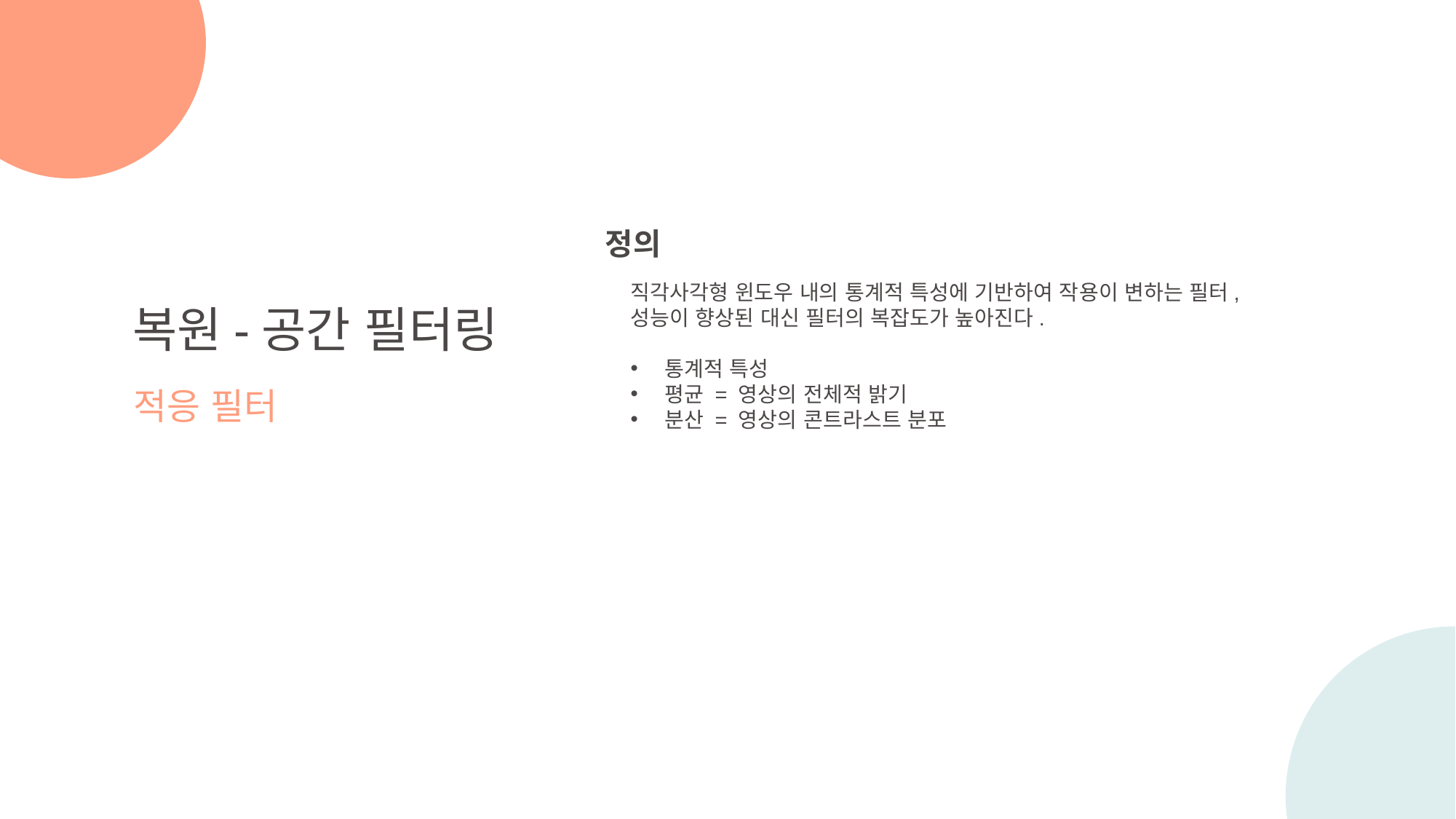

정의
직각사각형 윈도우 내의 통계적 특성에 기반하여 작용이 변하는 필터,
성능이 향상된 대신 필터의 복잡도가 높아진다.

통계적 특성
평균 = 영상의 전체적 밝기
분산 = 영상의 콘트라스트 분포
복원-공간 필터링
적응 필터